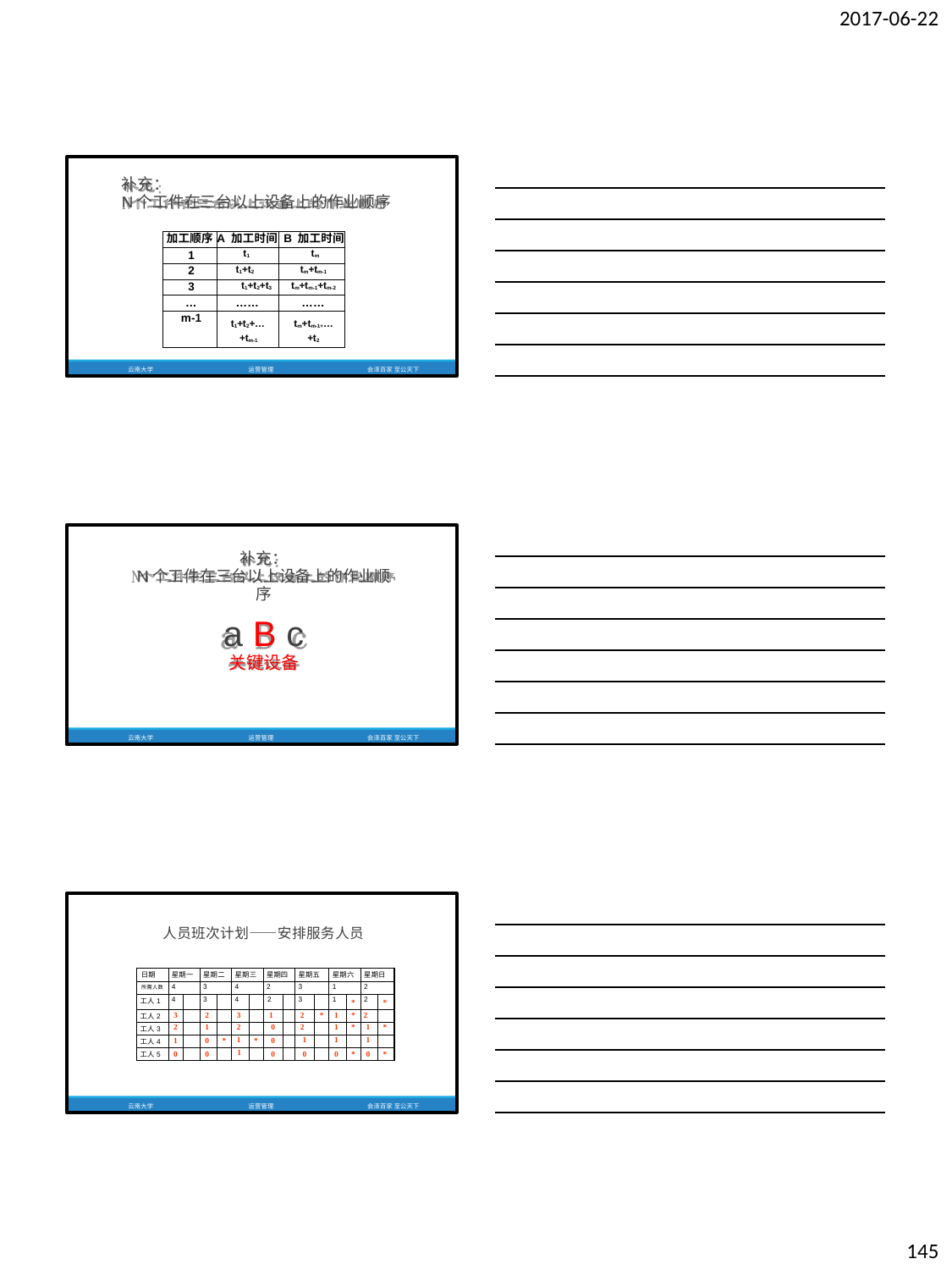

2017-06-22

补充：
N个工件在三台以上设备上的作业顺序

| 加工顺序 | A 加工时间 | B 加工时间 |
| --- | --- | --- |
| 1 | t1 | tm |
| 2 | t1+t2 | tm+tm-1 |
| 3 | t1+t2+t3 | tm+tm-1+tm-2 |
| … | …… | …… |
| m-1 | t1+t2+… +tm-1 | tm+tm-1+… +t2 |

云南大学
运营管理
会泽百家 至公天下

补充：
N个工件在三台以上设备上的作业顺序

a B c
关键设备

云南大学
运营管理
会泽百家 至公天下

人员班次计划——安排服务人员

| 日期 | 星期一 |  | 星期二 |  | 星期三 |  | 星期四 |  | 星期五 |  | 星期六 |  | 星期日 |  |
| --- | --- | --- | --- | --- | --- | --- | --- | --- | --- | --- | --- | --- | --- | --- |
| 所需人数 | 4 |  | 3 |  | 4 |  | 2 |  | 3 |  | 1 |  | 2 |  |
| 工人1 | 4 |  | 3 |  | 4 |  | 2 |  | 3 |  | 1 | \* | 2 | \* |
| 工人2 | 3 |  | 2 |  | 3 |  | 1 |  | 2 | \* | 1 | \* | 2 |  |
| 工人3 | 2 |  | 1 |  | 2 |  | 0 |  | 2 |  | 1 | \* | 1 | \* |
| 工人4 | 1 |  | 0 | \* | 1 | \* | 0 |  | 1 |  | 1 |  | 1 |  |
| 工人5 | 0 |  | 0 |  | 1 |  | 0 |  | 0 |  | 0 | \* | 0 | \* |

云南大学
运营管理
会泽百家 至公天下

145